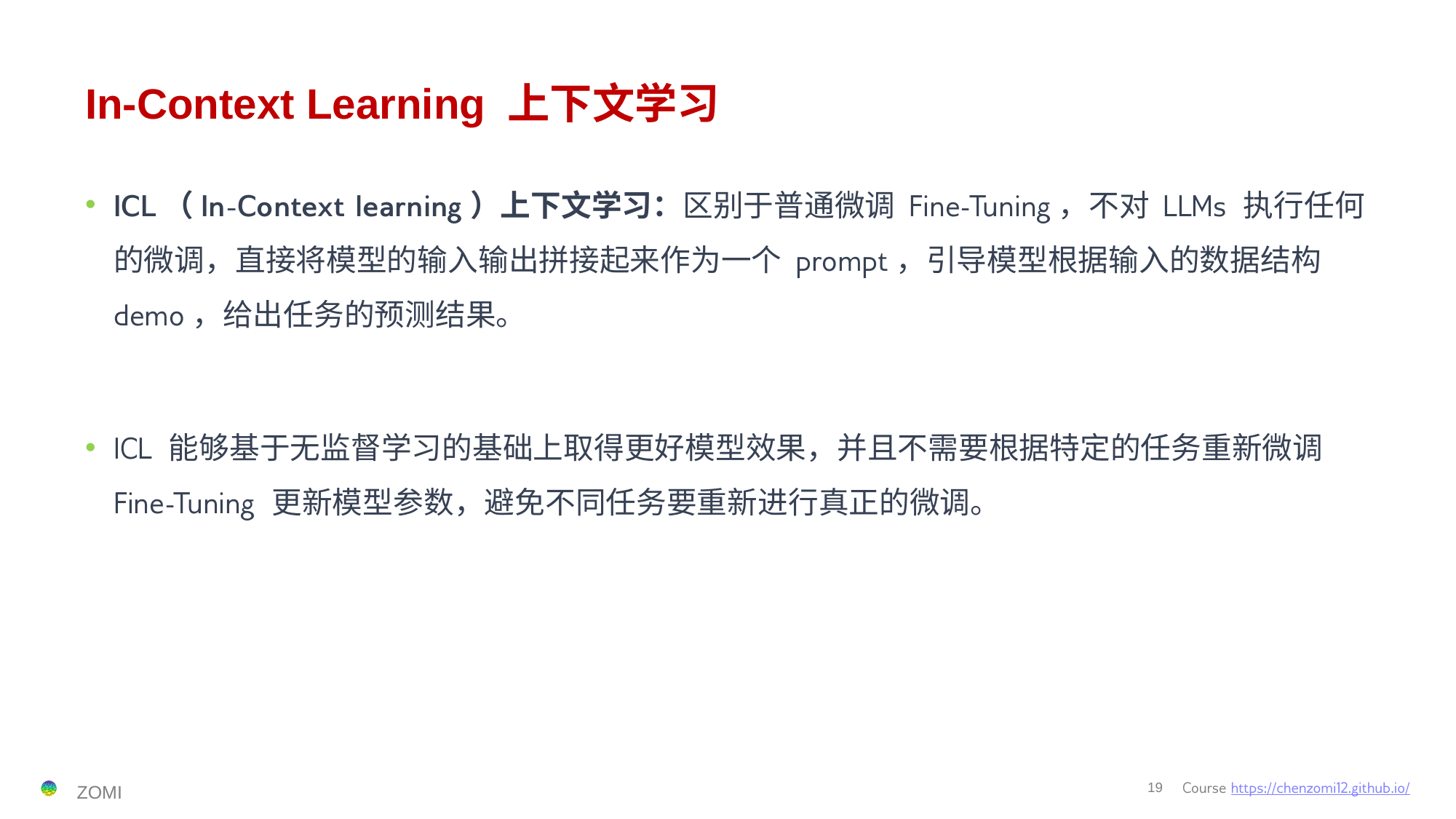

# In-Context Learning 上下文学习
ICL（In-Context learning）上下文学习：区别于普通微调 Fine-Tuning，不对 LLMs 执行任何的微调，直接将模型的输入输出拼接起来作为一个 prompt，引导模型根据输入的数据结构 demo，给出任务的预测结果。

ICL 能够基于无监督学习的基础上取得更好模型效果，并且不需要根据特定的任务重新微调 Fine-Tuning 更新模型参数，避免不同任务要重新进行真正的微调。